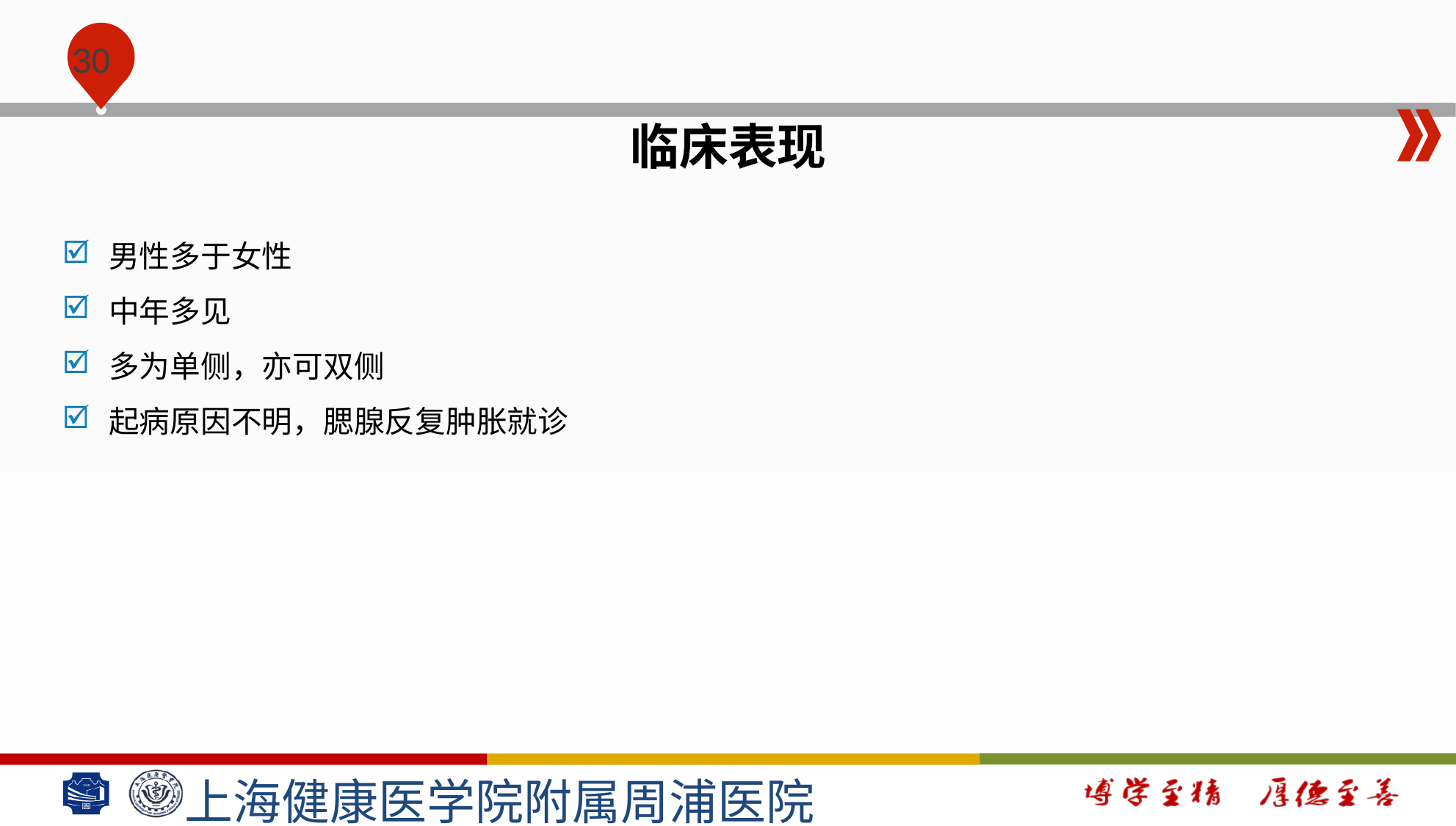

#

临床表现
男性多于女性
中年多见
多为单侧，亦可双侧
起病原因不明，腮腺反复肿胀就诊